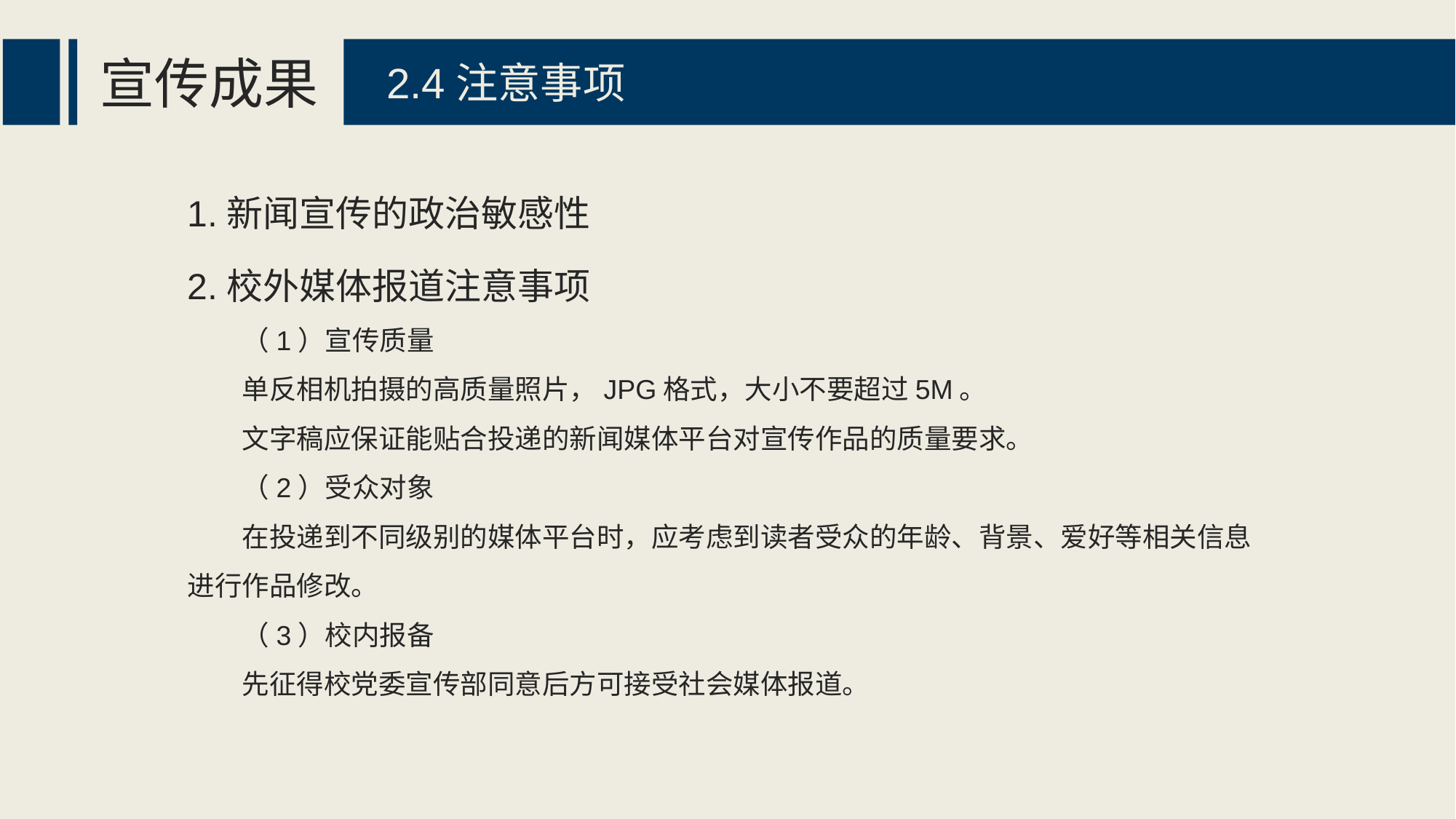

宣传成果
2.4注意事项
1.新闻宣传的政治敏感性

2.校外媒体报道注意事项
（1）宣传质量
单反相机拍摄的高质量照片，JPG格式，大小不要超过5M。
文字稿应保证能贴合投递的新闻媒体平台对宣传作品的质量要求。
（2）受众对象
在投递到不同级别的媒体平台时，应考虑到读者受众的年龄、背景、爱好等相关信息进行作品修改。
（3）校内报备
先征得校党委宣传部同意后方可接受社会媒体报道。